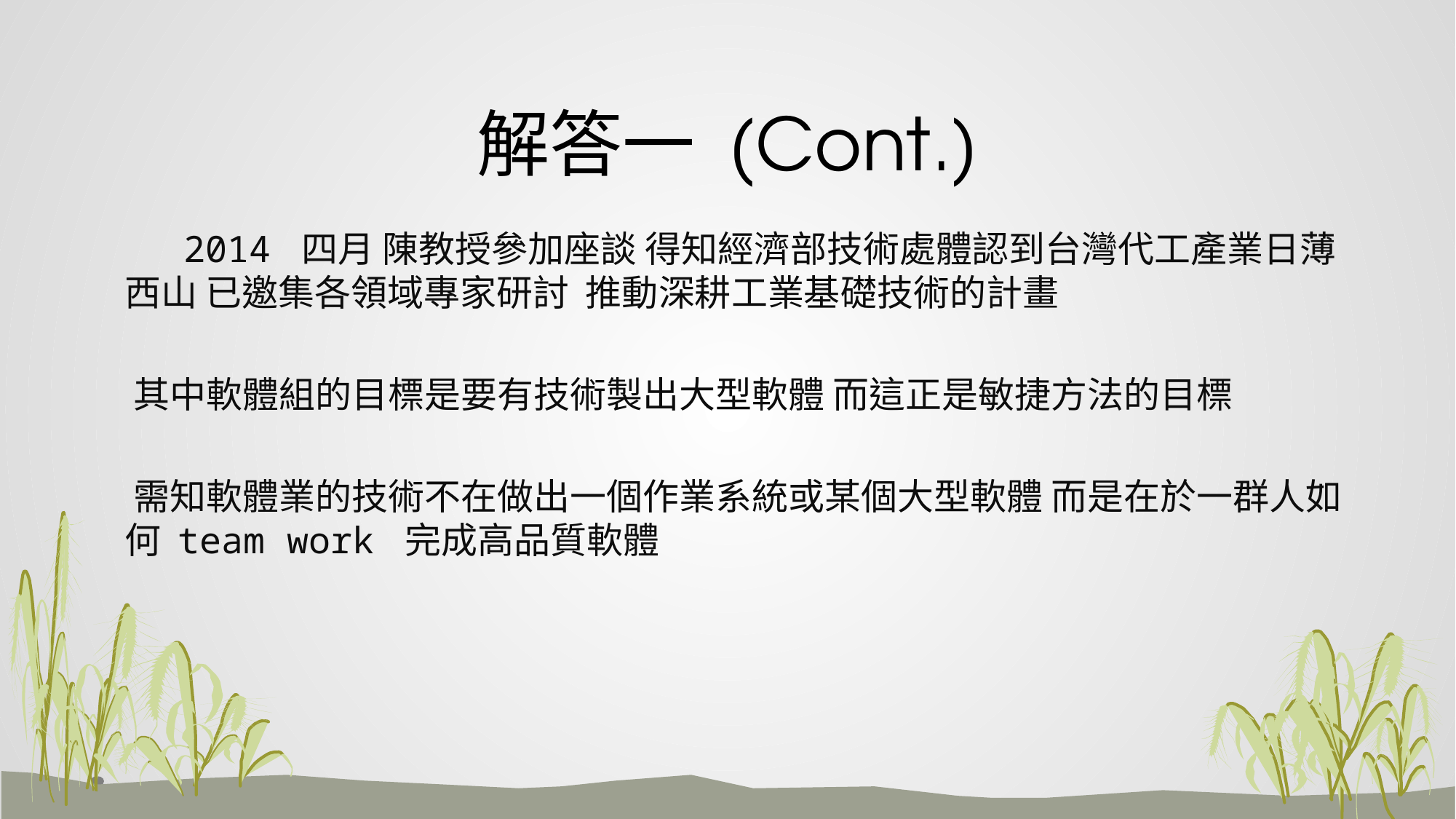

# 解答一 (Cont.)
           2014 四月 陳教授參加座談 得知經濟部技術處體認到台灣代工產業日薄西山 已邀集各領域專家研討  推動深耕工業基礎技術的計畫

     其中軟體組的目標是要有技術製出大型軟體 而這正是敏捷方法的目標

     需知軟體業的技術不在做出一個作業系統或某個大型軟體 而是在於一群人如何 team work 完成高品質軟體